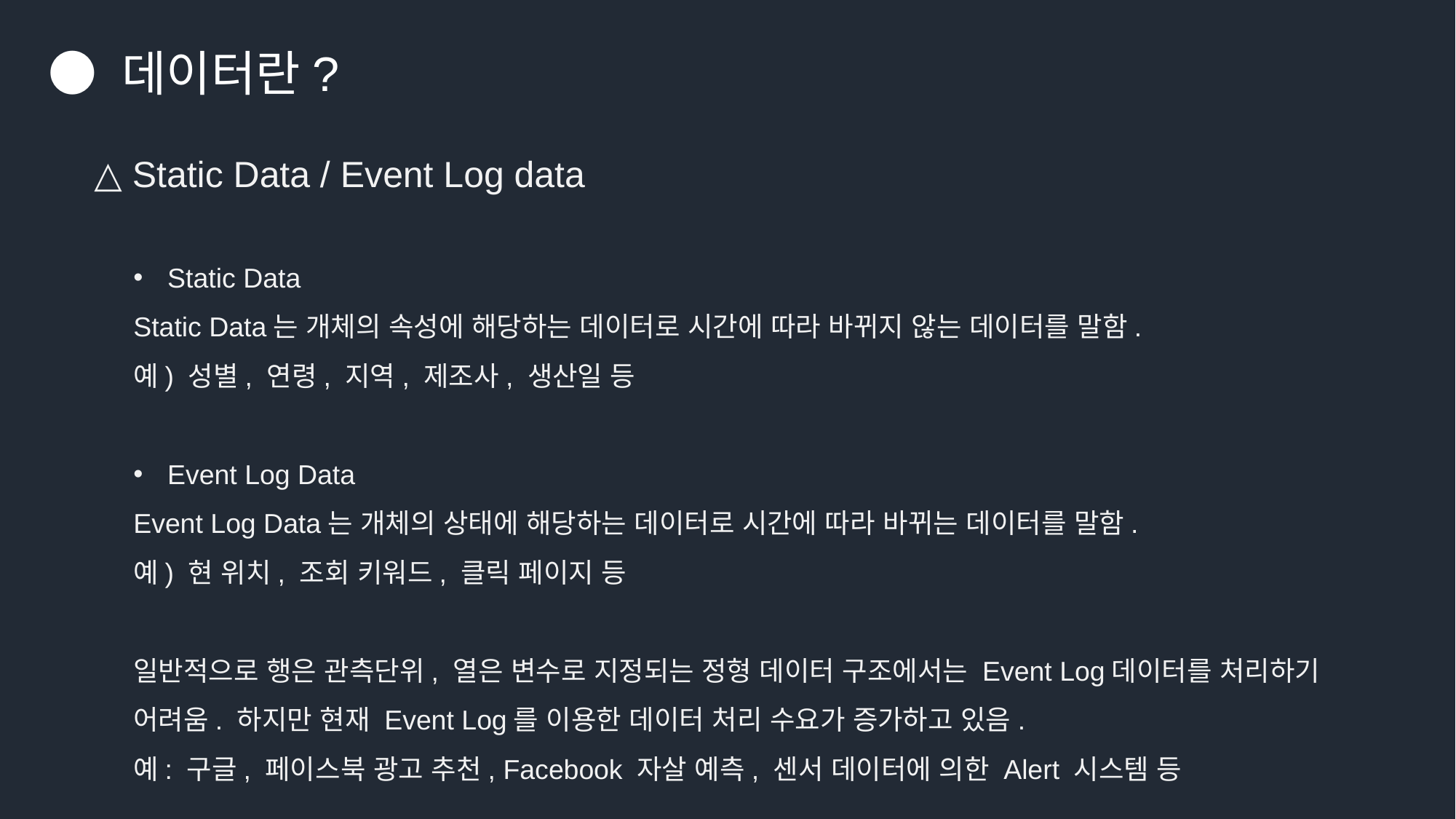

● 데이터란?
△ Static Data / Event Log data
Static Data
Static Data는 개체의 속성에 해당하는 데이터로 시간에 따라 바뀌지 않는 데이터를 말함.
예) 성별, 연령, 지역, 제조사, 생산일 등

Event Log Data
Event Log Data는 개체의 상태에 해당하는 데이터로 시간에 따라 바뀌는 데이터를 말함.
예) 현 위치, 조회 키워드, 클릭 페이지 등

일반적으로 행은 관측단위, 열은 변수로 지정되는 정형 데이터 구조에서는 Event Log데이터를 처리하기 어려움. 하지만 현재 Event Log를 이용한 데이터 처리 수요가 증가하고 있음.
예: 구글, 페이스북 광고 추천, Facebook 자살 예측, 센서 데이터에 의한 Alert 시스템 등